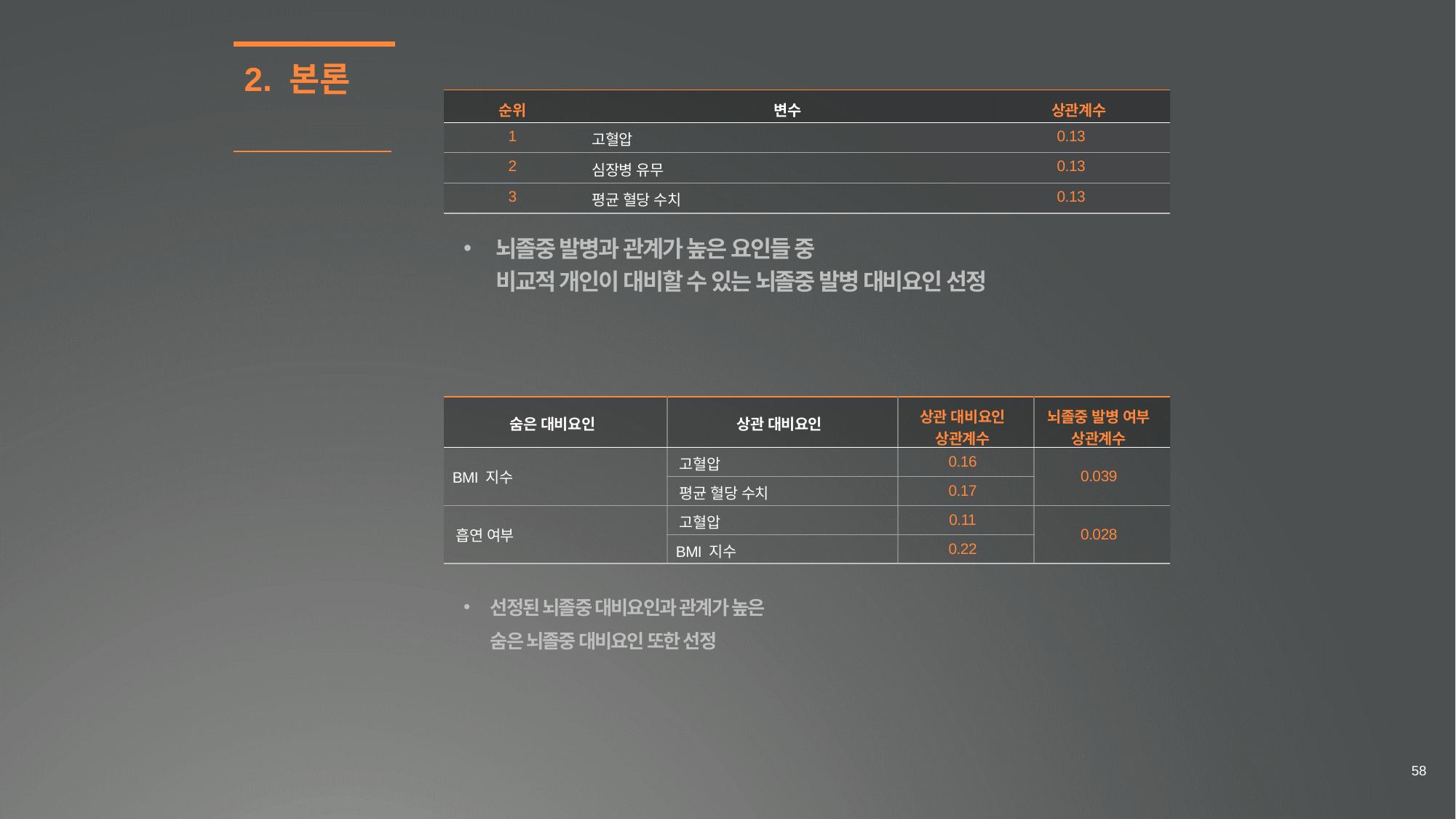

2-3. 분석 결과
| 제외된 요인 | 비고 |
| --- | --- |
| 나이 | 개인이 거스를 수 없는 요인 |
| 기혼 여부 | 잠재적 질병의 위험성보다는 결혼이 삶에 있어 더 중요한 결정사항이라고 판단 |
개인이 대비할 수 없는 요인을 제외
2. 본론
| 순위 | 변수 | 상관계수 |
| --- | --- | --- |
| 1 | 고혈압 | 0.13 |
| 2 | 심장병 유무 | 0.13 |
| 3 | 평균 혈당 수치 | 0.13 |
뇌졸중 발병과 관계가 높은 요인들 중
비교적 개인이 대비할 수 있는 뇌졸중 발병 대비요인 선정
| 숨은 대비요인 | 상관 대비요인 | 상관 대비요인 상관계수 | 뇌졸중 발병 여부 상관계수 |
| --- | --- | --- | --- |
| BMI 지수 | 고혈압 | 0.16 | 0.039 |
|  | 평균 혈당 수치 | 0.17 |  |
| 흡연 여부 | 고혈압 | 0.11 | 0.028 |
|  | BMI 지수 | 0.22 |  |
선정된 뇌졸중 대비요인과 관계가 높은
숨은 뇌졸중 대비요인 또한 선정